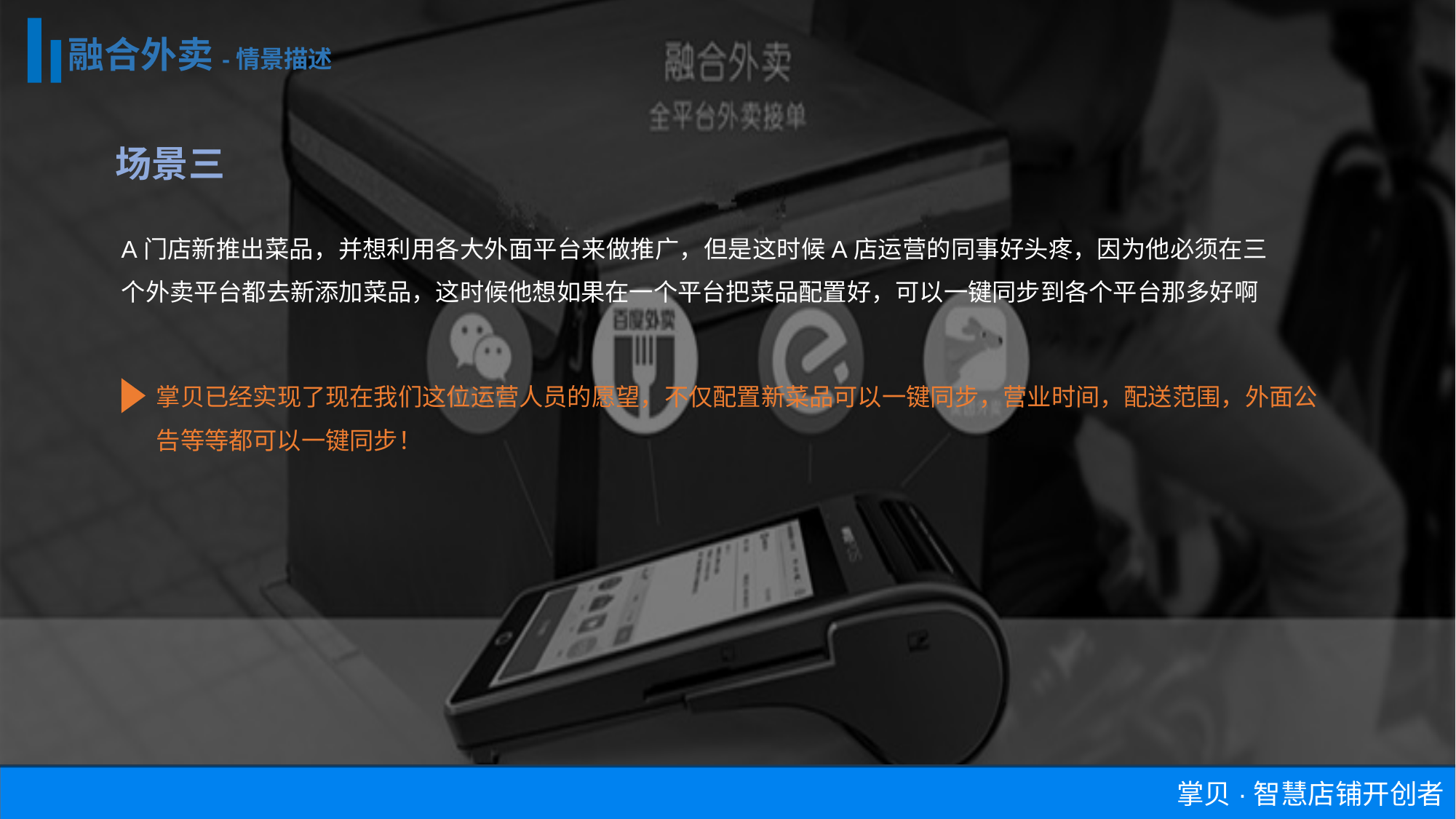

融合外卖-情景描述

场景三
A门店新推出菜品，并想利用各大外面平台来做推广，但是这时候A店运营的同事好头疼，因为他必须在三个外卖平台都去新添加菜品，这时候他想如果在一个平台把菜品配置好，可以一键同步到各个平台那多好啊
掌贝已经实现了现在我们这位运营人员的愿望，不仅配置新菜品可以一键同步，营业时间，配送范围，外面公告等等都可以一键同步！